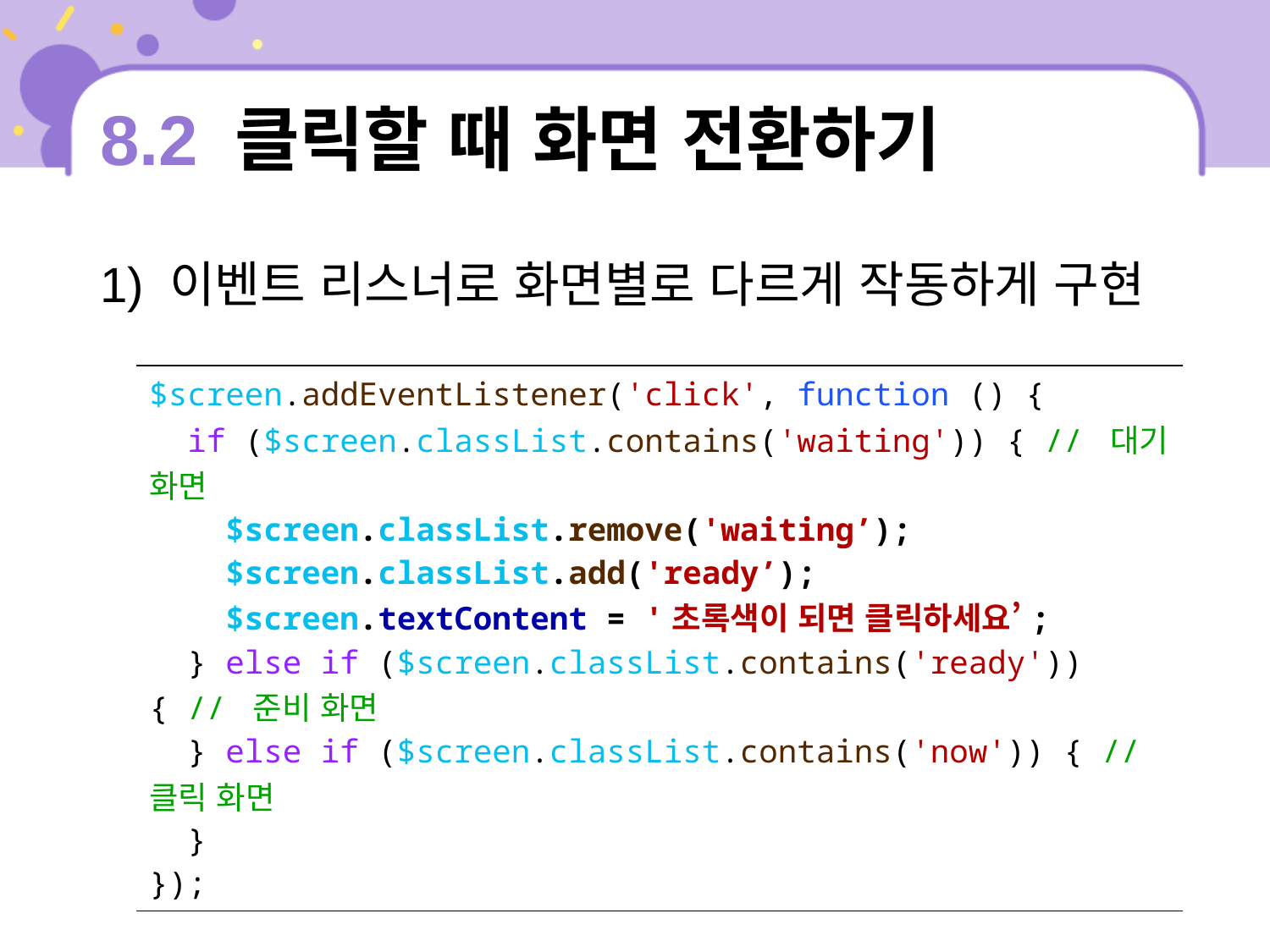

# 8.2 클릭할 때 화면 전환하기
1) 이벤트 리스너로 화면별로 다르게 작동하게 구현
| $screen.addEventListener('click', function () { if ($screen.classList.contains('waiting')) { // 대기 화면 $screen.classList.remove('waiting’); $screen.classList.add('ready’); $screen.textContent = '초록색이 되면 클릭하세요’; } else if ($screen.classList.contains('ready')) { // 준비 화면 } else if ($screen.classList.contains('now')) { // 클릭 화면 } }); |
| --- |